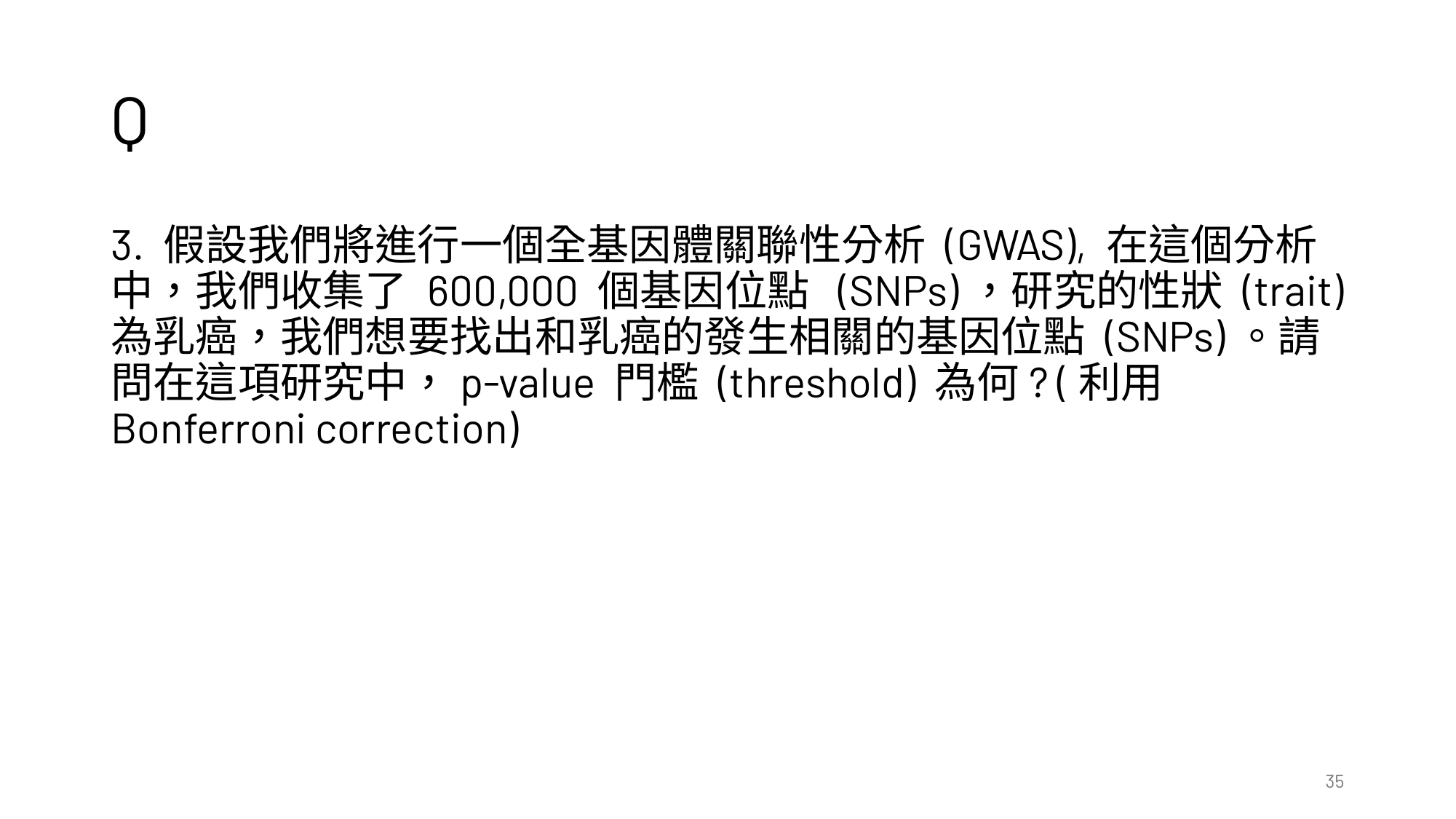

# Q
3. 假設我們將進行一個全基因體關聯性分析 (GWAS), 在這個分析中，我們收集了 600,000 個基因位點  (SNPs)，研究的性狀 (trait) 為乳癌，我們想要找出和乳癌的發生相關的基因位點 (SNPs)。請問在這項研究中，p-value 門檻 (threshold) 為何? (利用 Bonferroni correction)

35